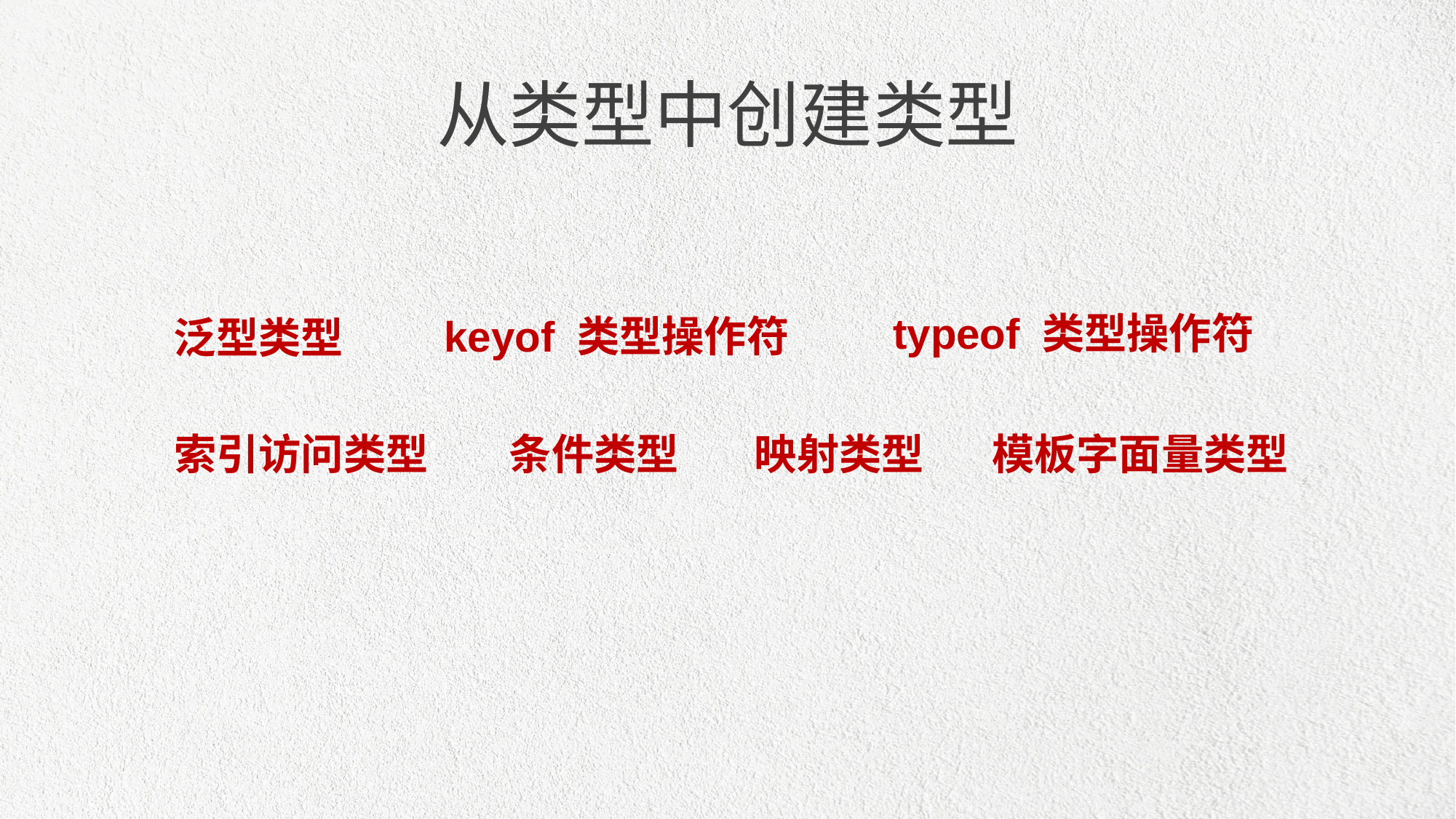

从类型中创建类型
typeof 类型操作符
keyof 类型操作符
泛型类型
模板字面量类型
条件类型
映射类型
索引访问类型